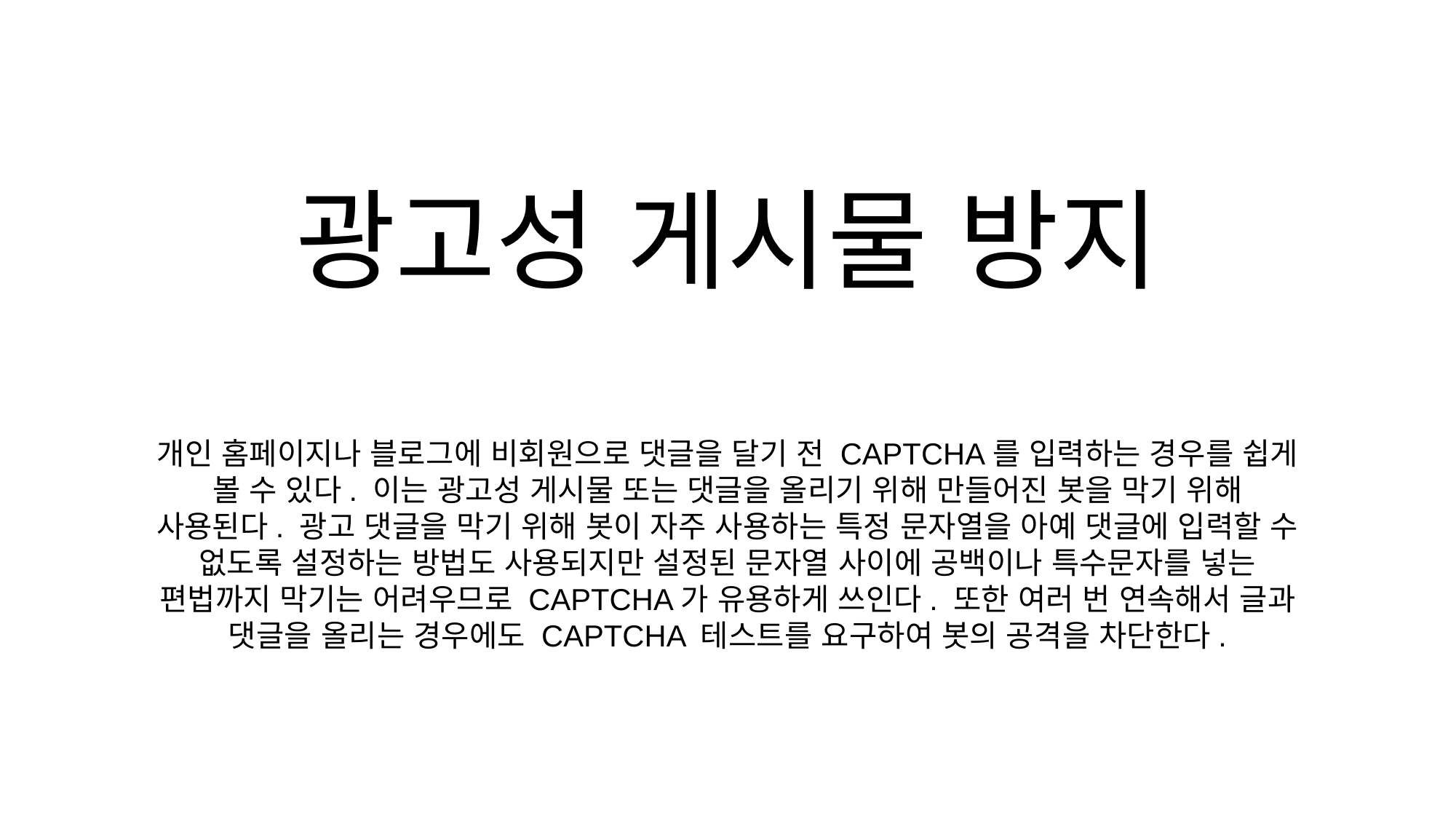

광고성 게시물 방지
개인 홈페이지나 블로그에 비회원으로 댓글을 달기 전 CAPTCHA를 입력하는 경우를 쉽게 볼 수 있다. 이는 광고성 게시물 또는 댓글을 올리기 위해 만들어진 봇을 막기 위해 사용된다. 광고 댓글을 막기 위해 봇이 자주 사용하는 특정 문자열을 아예 댓글에 입력할 수 없도록 설정하는 방법도 사용되지만 설정된 문자열 사이에 공백이나 특수문자를 넣는 편법까지 막기는 어려우므로 CAPTCHA가 유용하게 쓰인다. 또한 여러 번 연속해서 글과 댓글을 올리는 경우에도 CAPTCHA 테스트를 요구하여 봇의 공격을 차단한다.